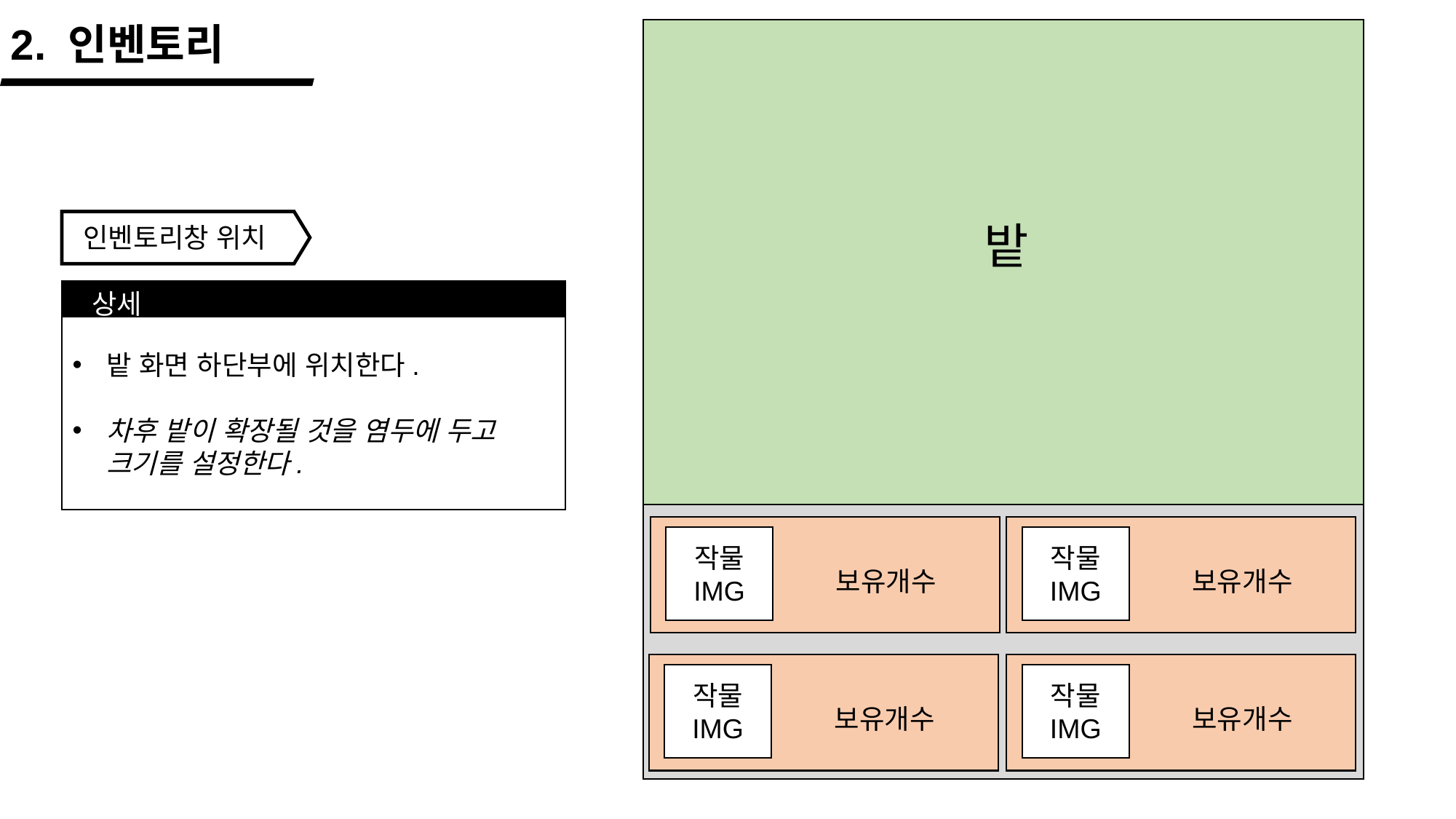

2. 인벤토리

밭

인벤토리창 위치

인벤토리 슬롯을 List up해
화면에 나타낸다

한 행에 슬롯 2개씩 나타난다.
상세

밭 화면 하단부에 위치한다.

차후 밭이 확장될 것을 염두에 두고 크기를 설정한다.

작물 IMG
보유개수

작물 IMG
보유개수

작물 IMG
보유개수

작물 IMG
보유개수